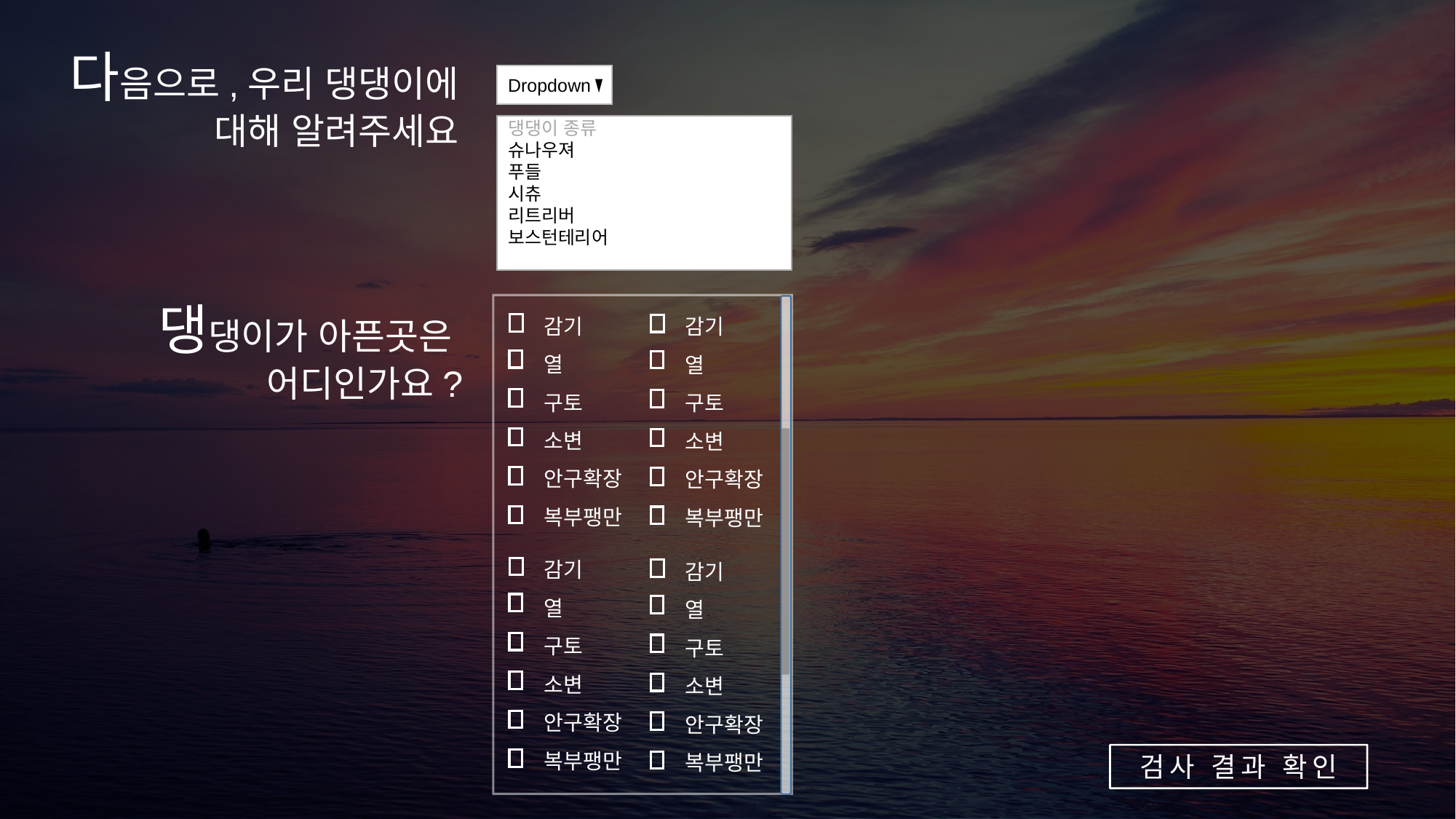

다음으로,우리 댕댕이에
 대해 알려주세요
Dropdown

댕댕이 종류
슈나우져
푸들
시츄
리트리버
보스턴테리어

댕댕이가 아픈곳은
어디인가요?

감기
열
구토
소변
안구확장
복부팽만

감기
열
구토
소변
안구확장
복부팽만

감기
열
구토
소변
안구확장
복부팽만

감기
열
구토
소변
안구확장
복부팽만

검사 결과 확인